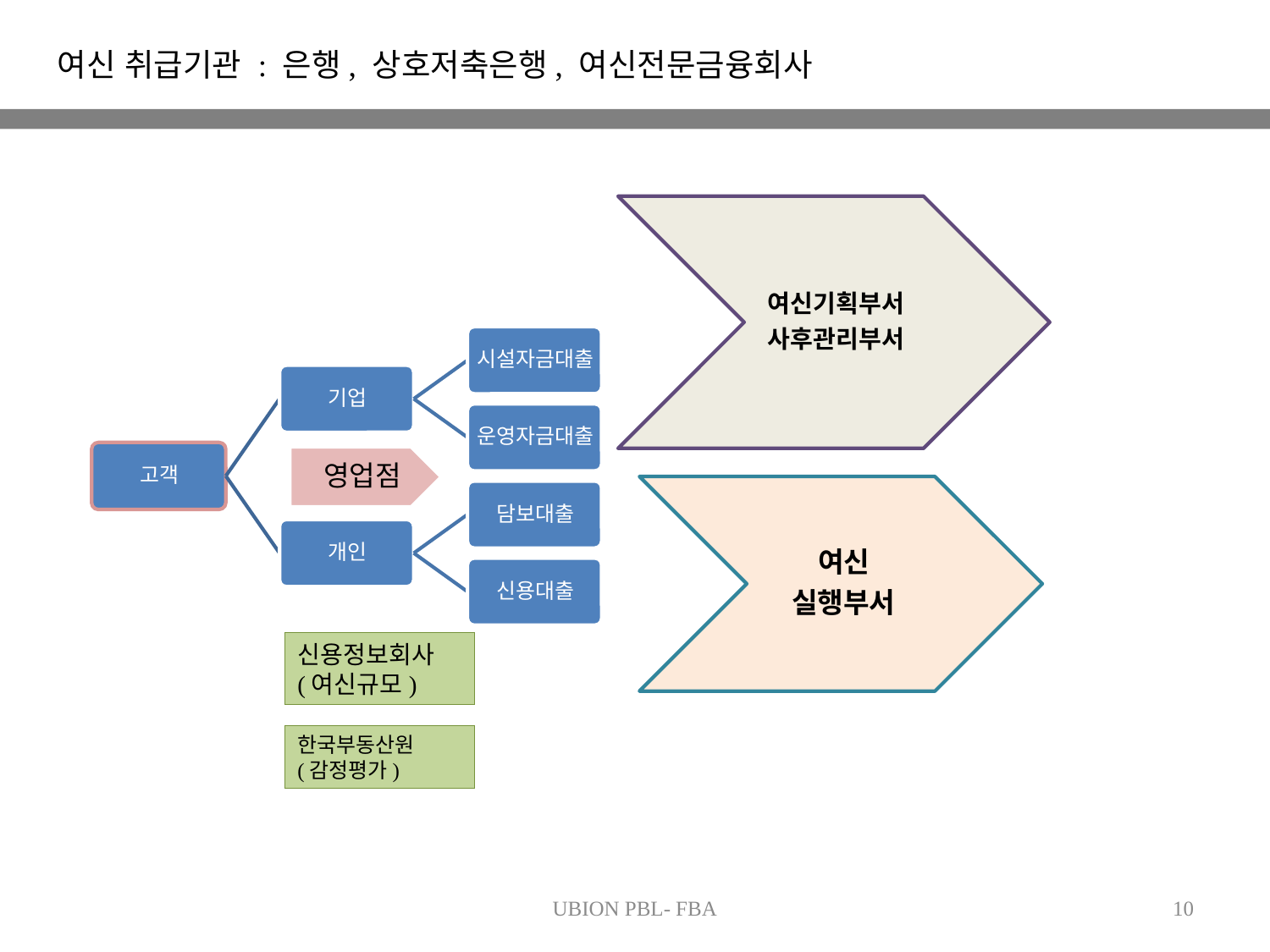

여신 취급기관 : 은행, 상호저축은행, 여신전문금융회사

영업점
여신
실행부서
여신기획부서
사후관리부서
고객

기업

시설자금대출

운영자금대출

개인

담보대출

신용대출
신용정보회사
(여신규모)
한국부동산원
(감정평가)
UBION PBL- FBA
10